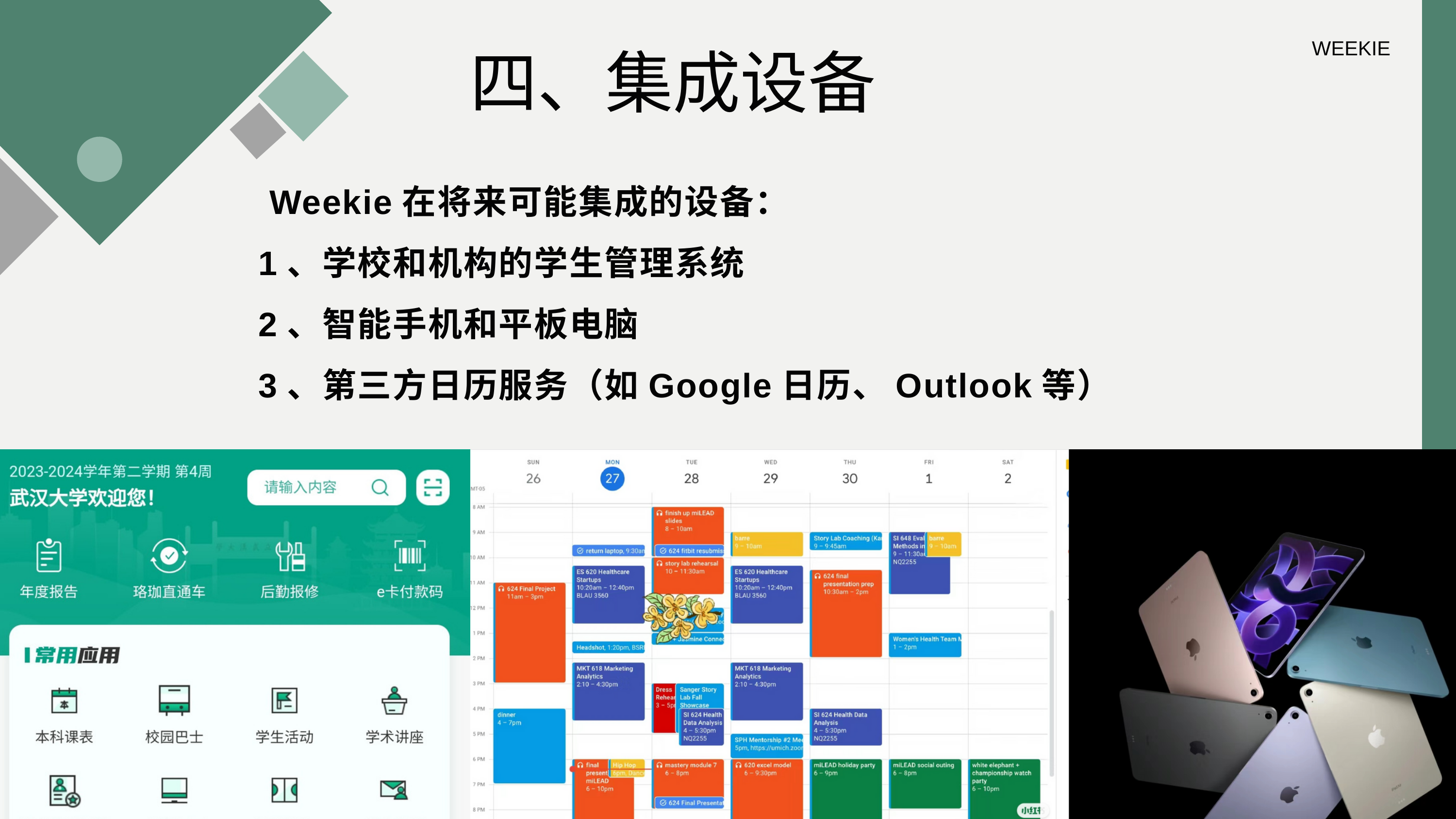

WEEKIE
四、集成设备

 Weekie在将来可能集成的设备：
1、学校和机构的学生管理系统
2、智能手机和平板电脑
3、第三方日历服务（如Google日历、Outlook等）